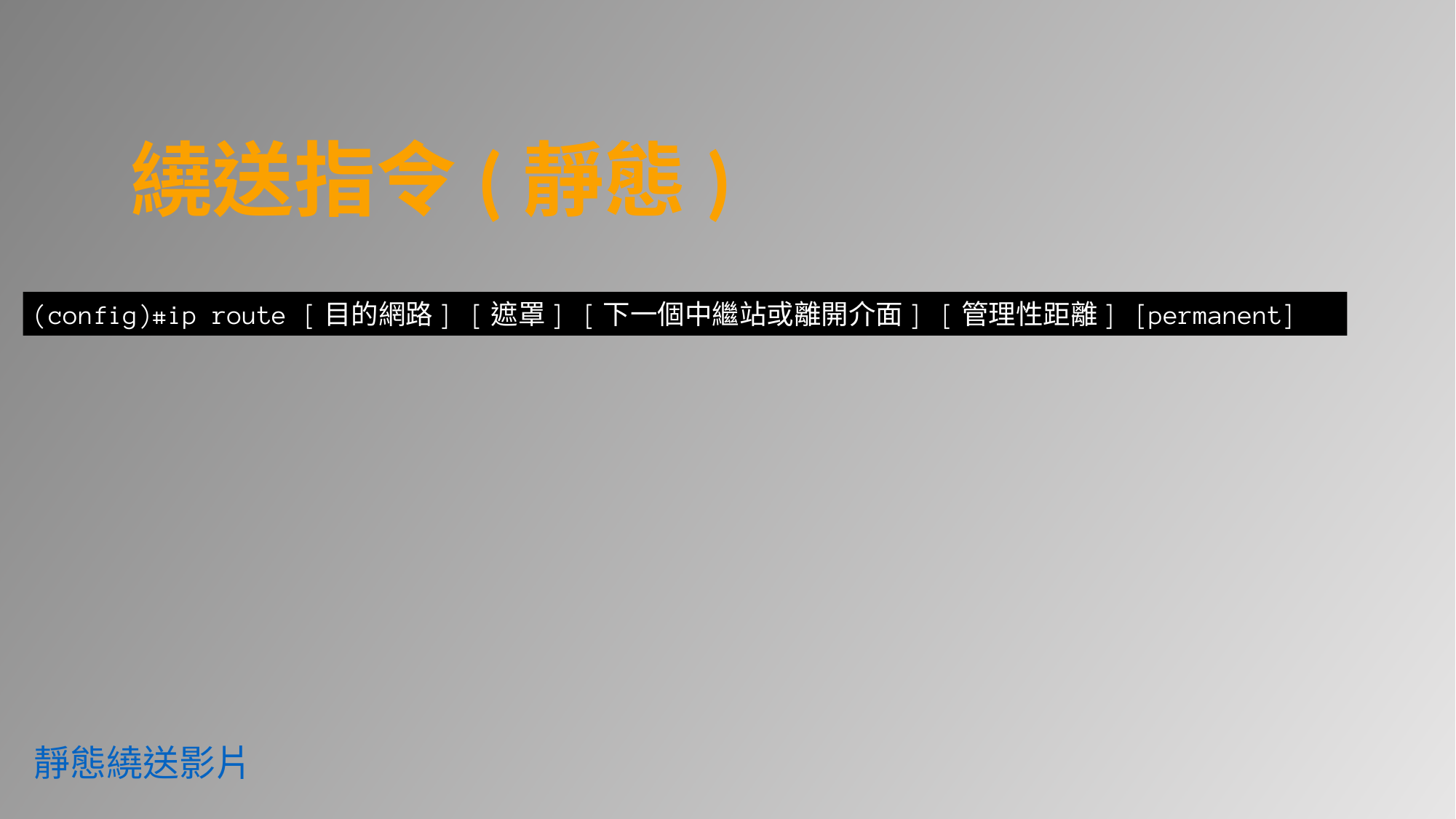

繞送指令(靜態)
(config)#ip route [目的網路] [遮罩] [下一個中繼站或離開介面] [管理性距離] [permanent]
靜態繞送影片